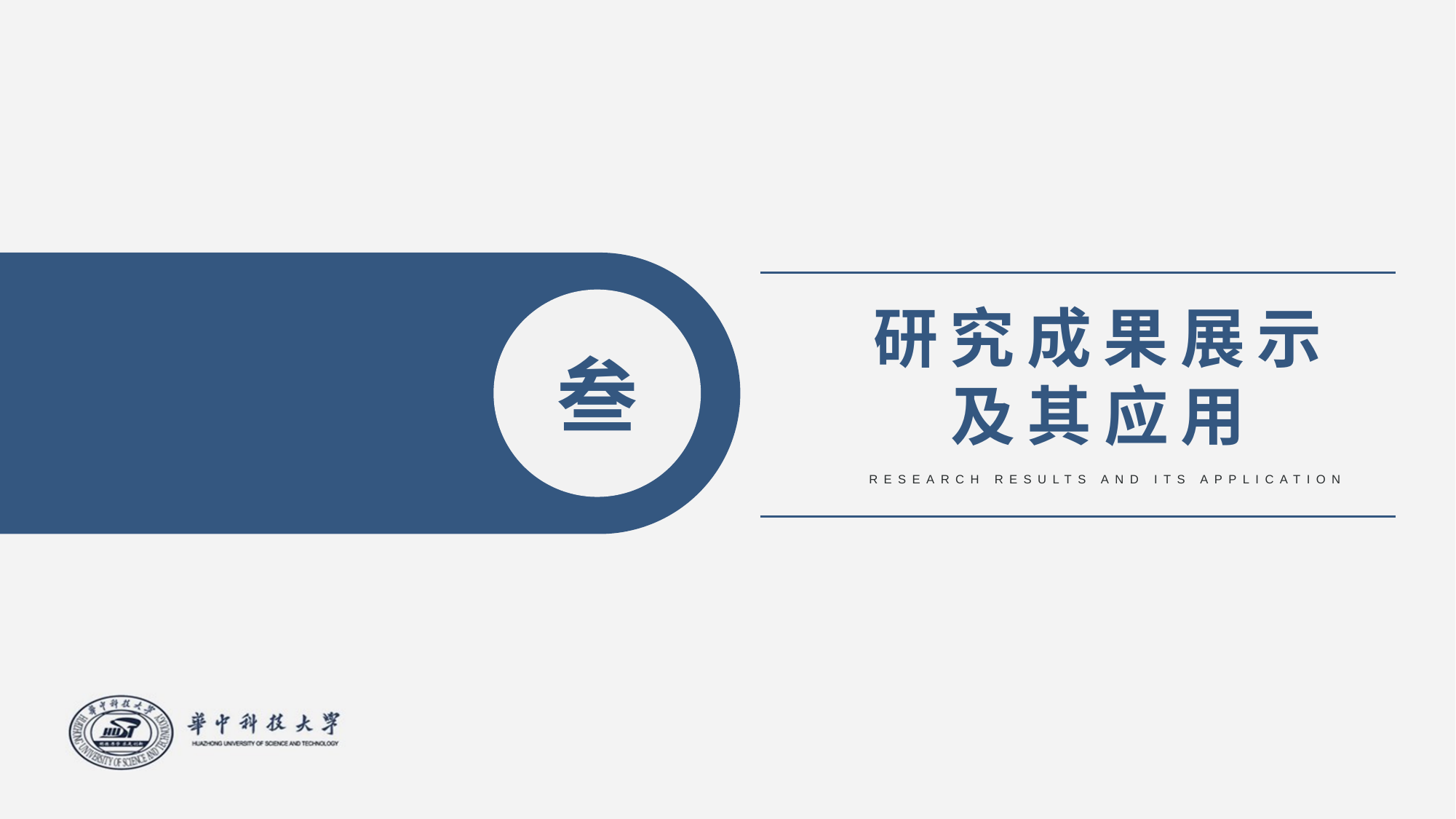

叁
研究成果展示
及其应用
RESEARCH RESULTS AND ITS APPLICATION